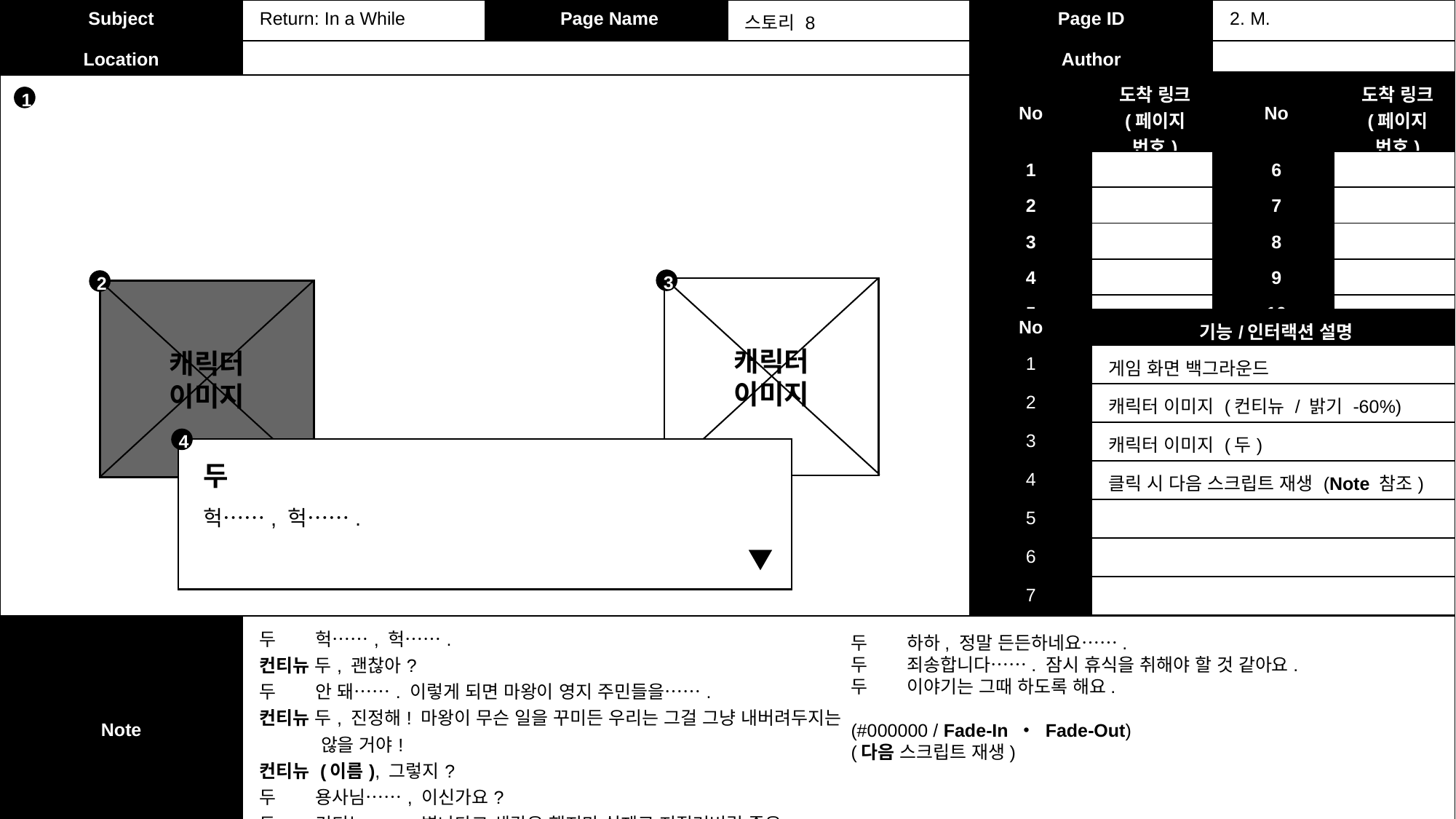

| Subject | Return: In a While | Page Name | 스토리 8 | Page ID | 2. M. |
| --- | --- | --- | --- | --- | --- |
| Location |  |  |  | Author |  |

| No | 도착 링크 (페이지 번호) | No | 도착 링크 (페이지 번호) |
| --- | --- | --- | --- |
| 1 |  | 6 |  |
| 2 |  | 7 |  |
| 3 |  | 8 |  |
| 4 |  | 9 |  |
| 5 |  | 10 |  |
1
3
2

캐릭터
이미지

캐릭터
이미지
| No | 기능/인터랙션 설명 |
| --- | --- |
| 1 | 게임 화면 백그라운드 |
| 2 | 캐릭터 이미지 (컨티뉴 / 밝기 -60%) |
| 3 | 캐릭터 이미지 (두) |
| 4 | 클릭 시 다음 스크립트 재생 (Note 참조) |
| 5 |  |
| 6 |  |
| 7 |  |
4

두
헉……, 헉…….

| Note | 두 헉……, 헉……. 컨티뉴 두, 괜찮아? 두 안 돼……. 이렇게 되면 마왕이 영지 주민들을……. 컨티뉴 두, 진정해! 마왕이 무슨 일을 꾸미든 우리는 그걸 그냥 내버려두지는 않을 거야! 컨티뉴 (이름), 그렇지? 두 용사님……, 이신가요? 두 컨티뉴……. 별나다고 생각은 했지만 실제로 저질러버릴 줄은……. |
| --- | --- |
두        하하, 정말 든든하네요…….
두        죄송합니다……. 잠시 휴식을 취해야 할 것 같아요.
두        이야기는 그때 하도록 해요.

(#000000 / Fade-In ・ Fade-Out)
(다음 스크립트 재생)